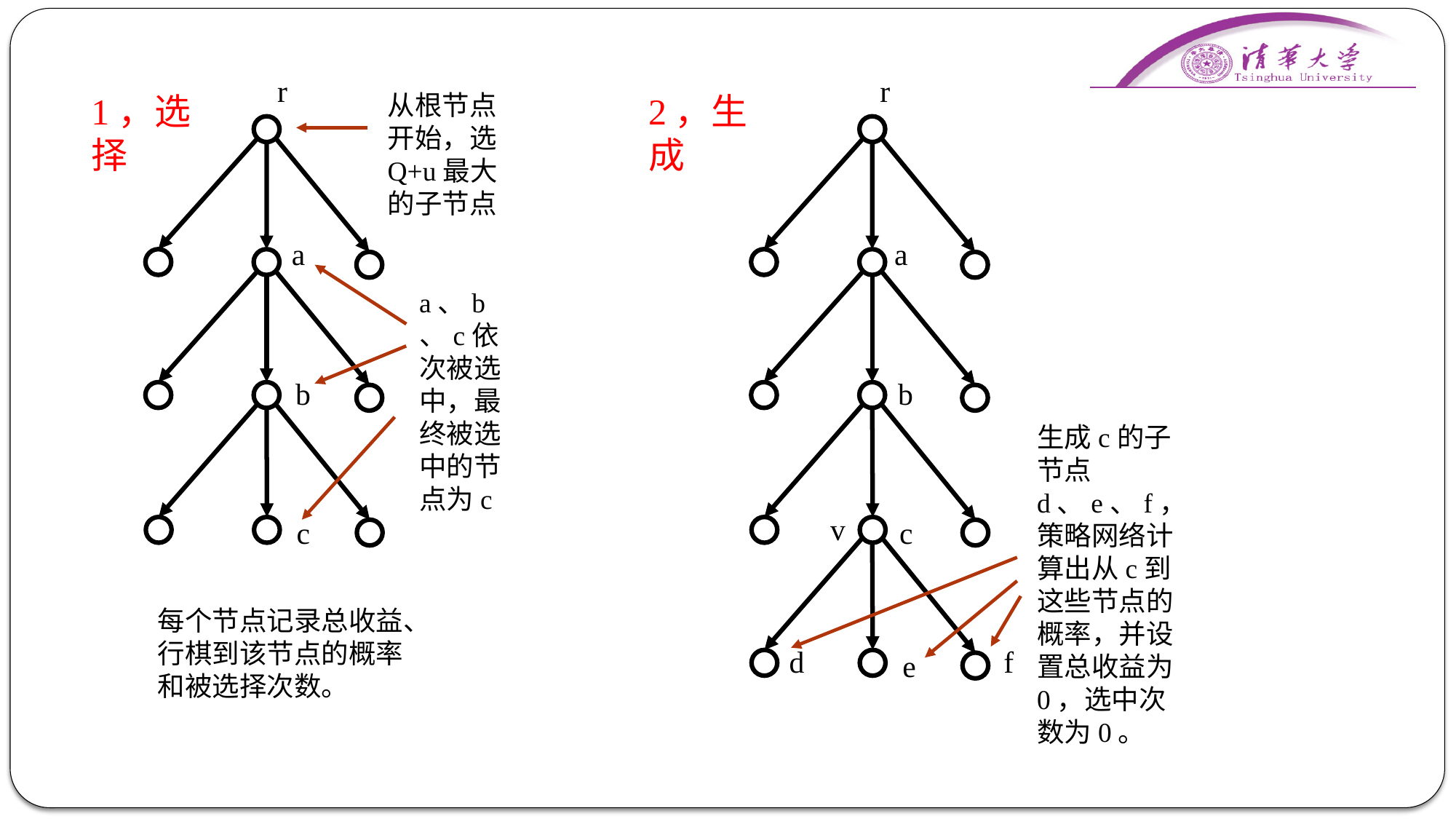

r
r
1，选择
从根节点开始，选Q+u最大的子节点
2，生成

a
a

a、b、c依次被选中，最终被选中的节点为c
b
b

生成c的子节点d、e、f，策略网络计算出从c到这些节点的概率，并设置总收益为0，选中次数为0。
v
c
c

每个节点记录总收益、行棋到该节点的概率和被选择次数。
d
f
e